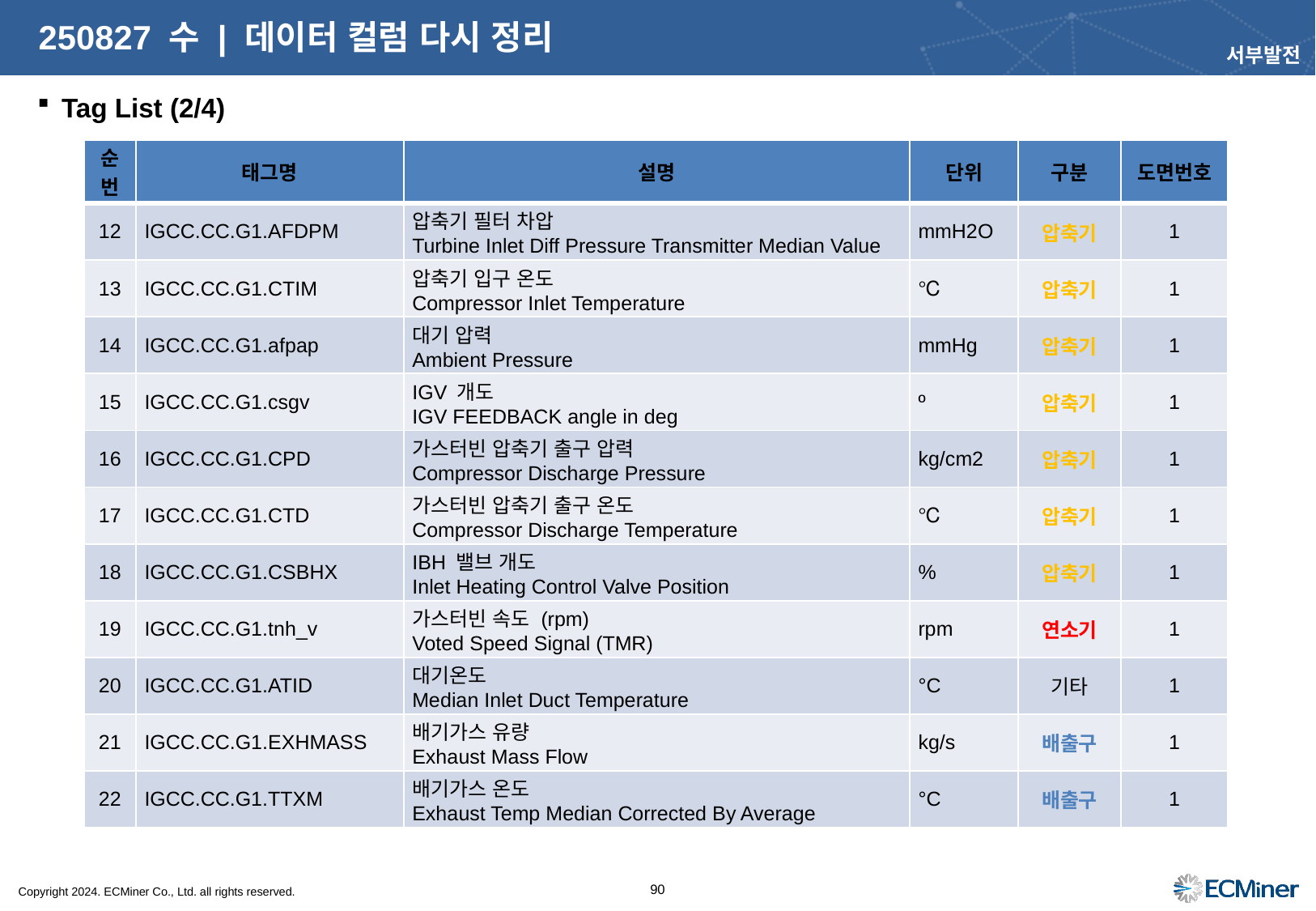

# 250827 수 | 데이터 컬럼 다시 정리
서부발전
Tag List (2/4)
| 순번 | 태그명 | 설명 | 단위 | 구분 | 도면번호 |
| --- | --- | --- | --- | --- | --- |
| 12 | IGCC.CC.G1.AFDPM | 압축기 필터 차압 Turbine Inlet Diff Pressure Transmitter Median Value | mmH2O | 압축기 | 1 |
| 13 | IGCC.CC.G1.CTIM | 압축기 입구 온도 Compressor Inlet Temperature | ℃ | 압축기 | 1 |
| 14 | IGCC.CC.G1.afpap | 대기 압력 Ambient Pressure | mmHg | 압축기 | 1 |
| 15 | IGCC.CC.G1.csgv | IGV 개도 IGV FEEDBACK angle in deg | º | 압축기 | 1 |
| 16 | IGCC.CC.G1.CPD | 가스터빈 압축기 출구 압력 Compressor Discharge Pressure | kg/cm2 | 압축기 | 1 |
| 17 | IGCC.CC.G1.CTD | 가스터빈 압축기 출구 온도 Compressor Discharge Temperature | ℃ | 압축기 | 1 |
| 18 | IGCC.CC.G1.CSBHX | IBH 밸브 개도 Inlet Heating Control Valve Position | % | 압축기 | 1 |
| 19 | IGCC.CC.G1.tnh\_v | 가스터빈 속도 (rpm) Voted Speed Signal (TMR) | rpm | 연소기 | 1 |
| 20 | IGCC.CC.G1.ATID | 대기온도 Median Inlet Duct Temperature | °C | 기타 | 1 |
| 21 | IGCC.CC.G1.EXHMASS | 배기가스 유량 Exhaust Mass Flow | kg/s | 배출구 | 1 |
| 22 | IGCC.CC.G1.TTXM | 배기가스 온도 Exhaust Temp Median Corrected By Average | °C | 배출구 | 1 |